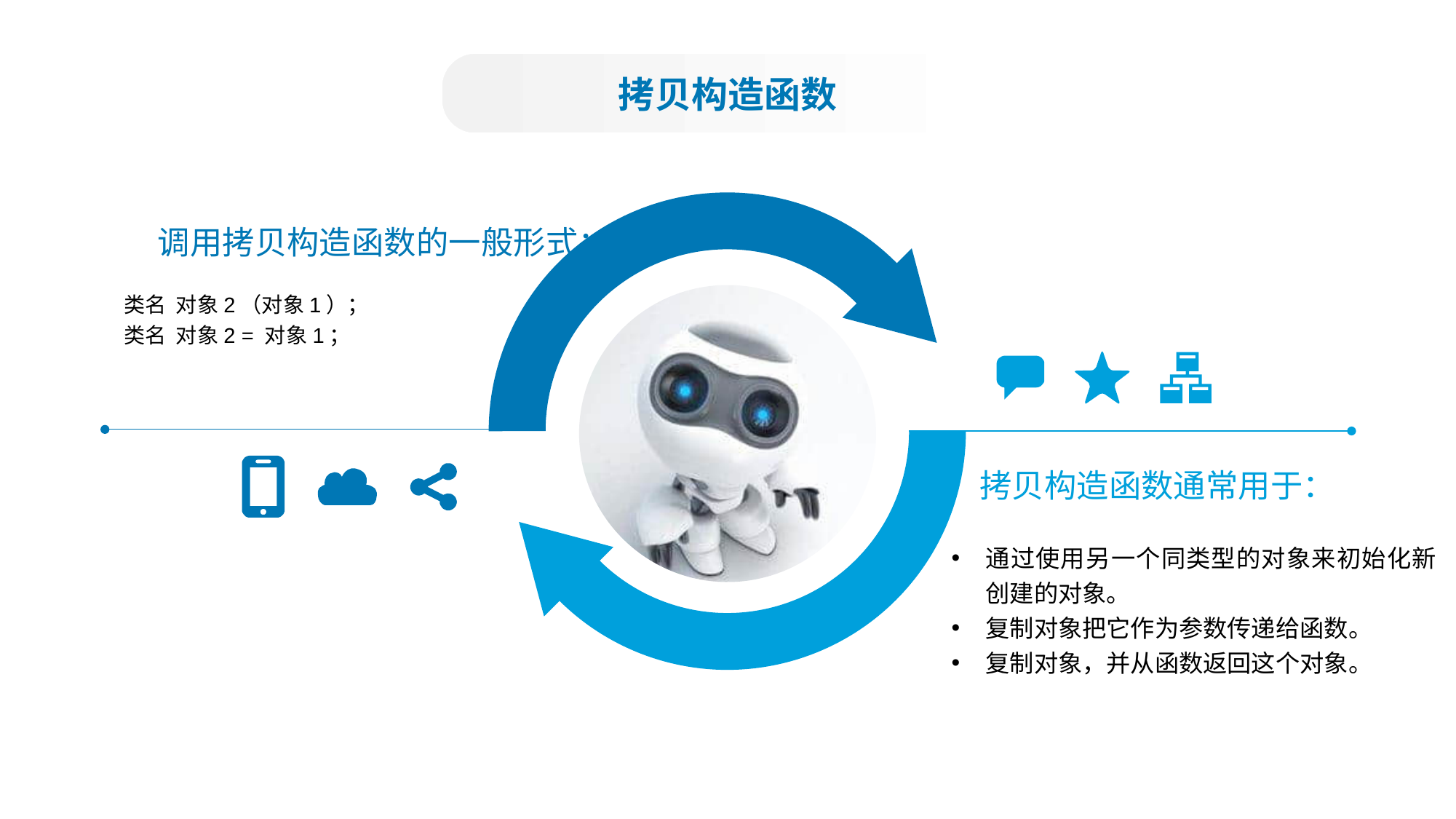

拷贝构造函数

调用拷贝构造函数的一般形式：

类名  对象2（对象1）；
类名  对象2 = 对象1；

拷贝构造函数通常用于：

通过使用另一个同类型的对象来初始化新创建的对象。
复制对象把它作为参数传递给函数。
复制对象，并从函数返回这个对象。